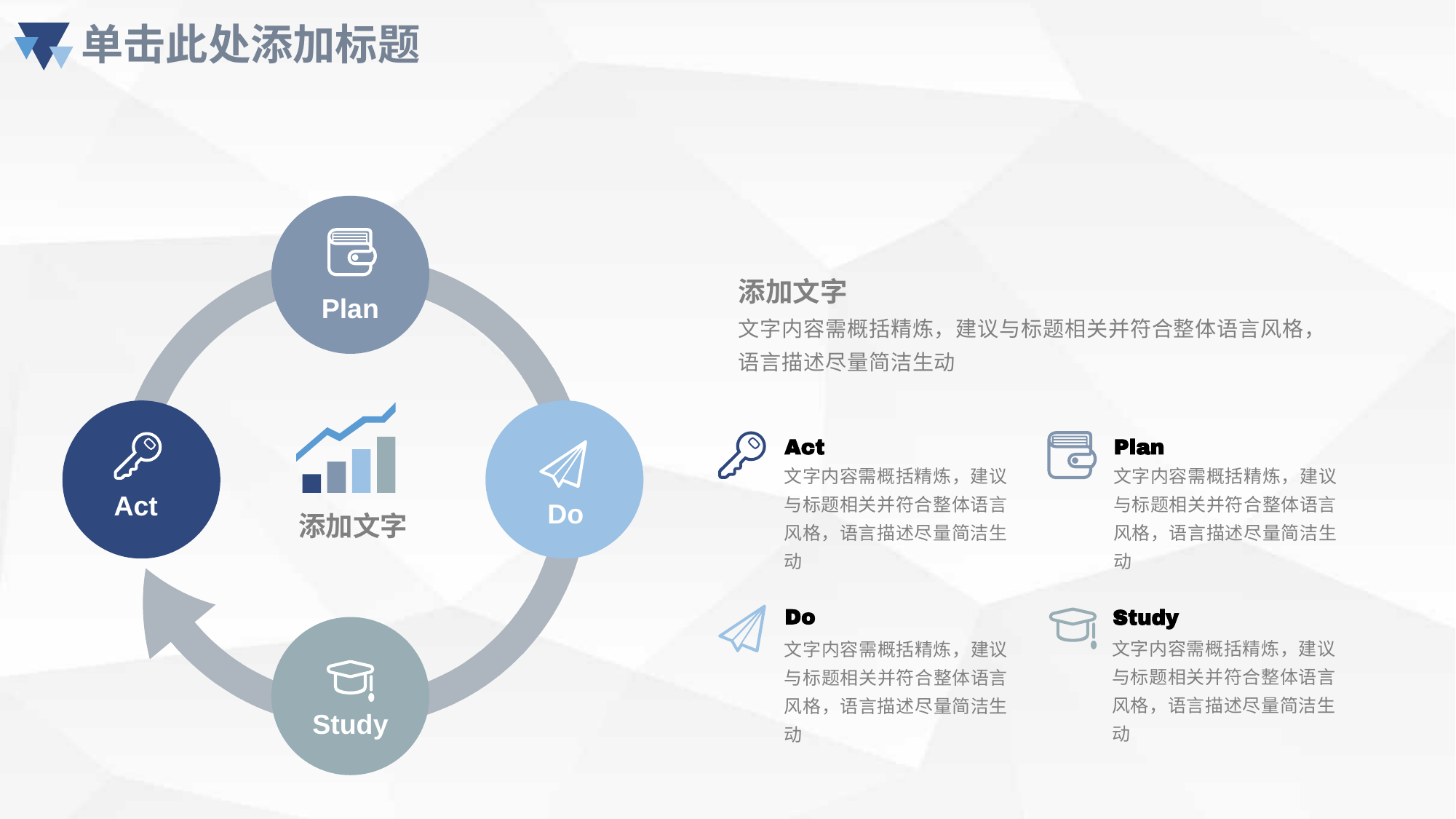

添加文字
Plan
文字内容需概括精炼，建议与标题相关并符合整体语言风格，语言描述尽量简洁生动

Act
Plan

文字内容需概括精炼，建议与标题相关并符合整体语言风格，语言描述尽量简洁生动
文字内容需概括精炼，建议与标题相关并符合整体语言风格，语言描述尽量简洁生动
Act
Do
添加文字
Do
Study

文字内容需概括精炼，建议与标题相关并符合整体语言风格，语言描述尽量简洁生动
文字内容需概括精炼，建议与标题相关并符合整体语言风格，语言描述尽量简洁生动

Study